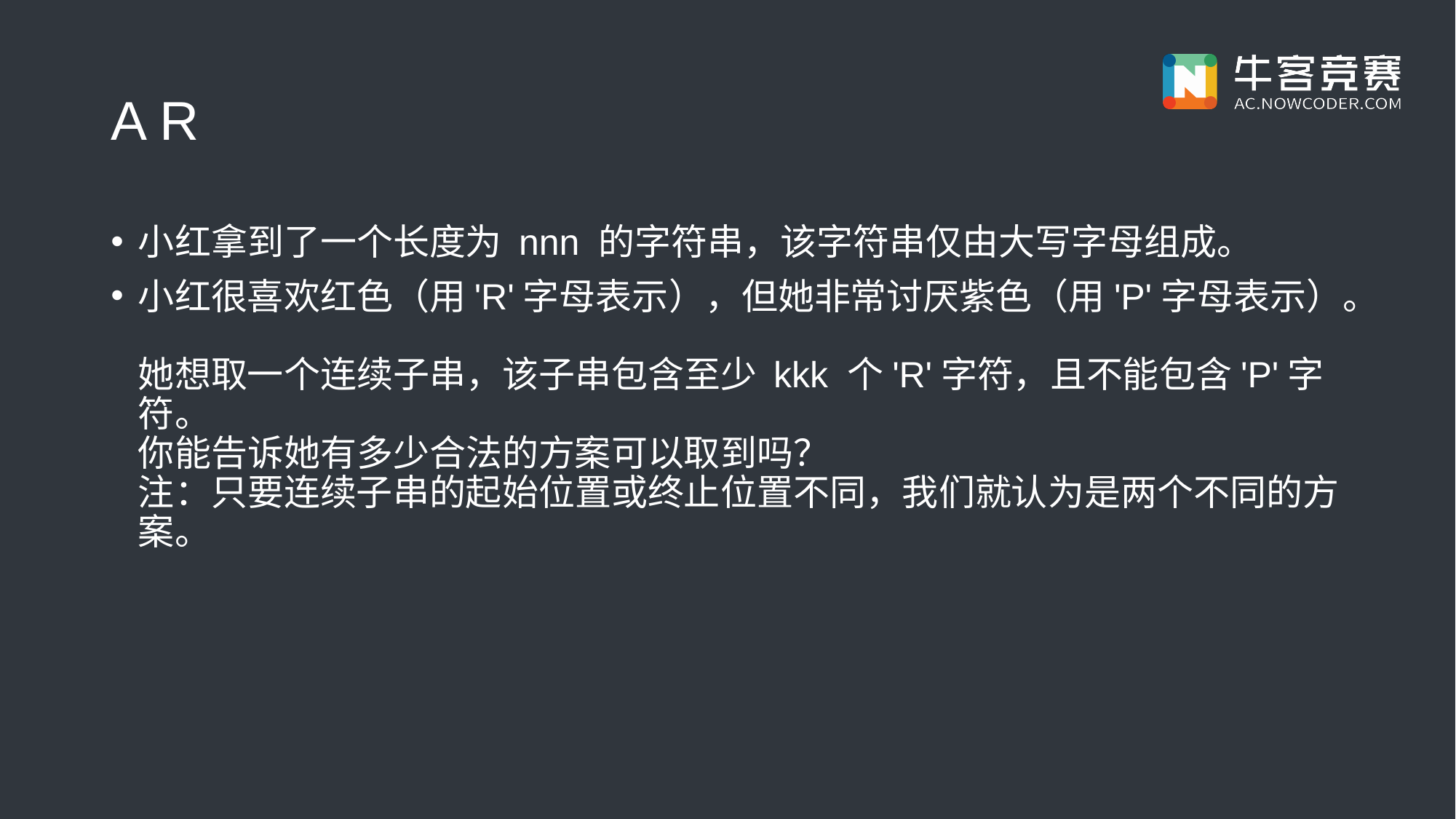

# A R
小红拿到了一个长度为 nnn 的字符串，该字符串仅由大写字母组成。
小红很喜欢红色（用'R'字母表示），但她非常讨厌紫色（用'P'字母表示）。
她想取一个连续子串，该子串包含至少 kkk 个'R'字符，且不能包含'P'字符。
你能告诉她有多少合法的方案可以取到吗？
注：只要连续子串的起始位置或终止位置不同，我们就认为是两个不同的方案。